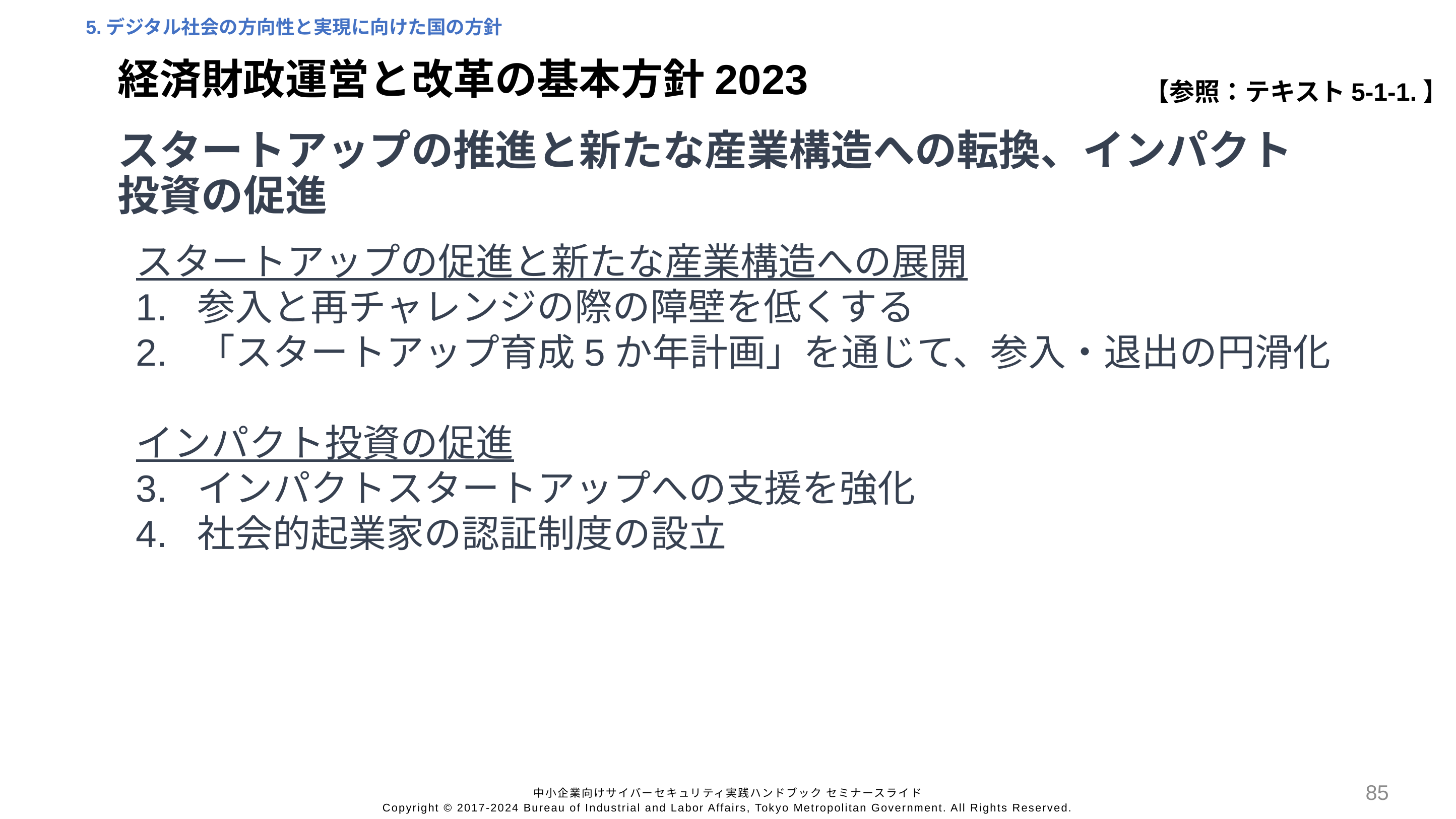

5.デジタル社会の方向性と実現に向けた国の方針
経済財政運営と改革の基本方針2023
【参照：テキスト5-1-1.】
スタートアップの推進と新たな産業構造への転換、インパクト
投資の促進
スタートアップの促進と新たな産業構造への展開
参入と再チャレンジの際の障壁を低くする
「スタートアップ育成5か年計画」を通じて、参入・退出の円滑化

インパクト投資の促進
インパクトスタートアップへの支援を強化
社会的起業家の認証制度の設立
85